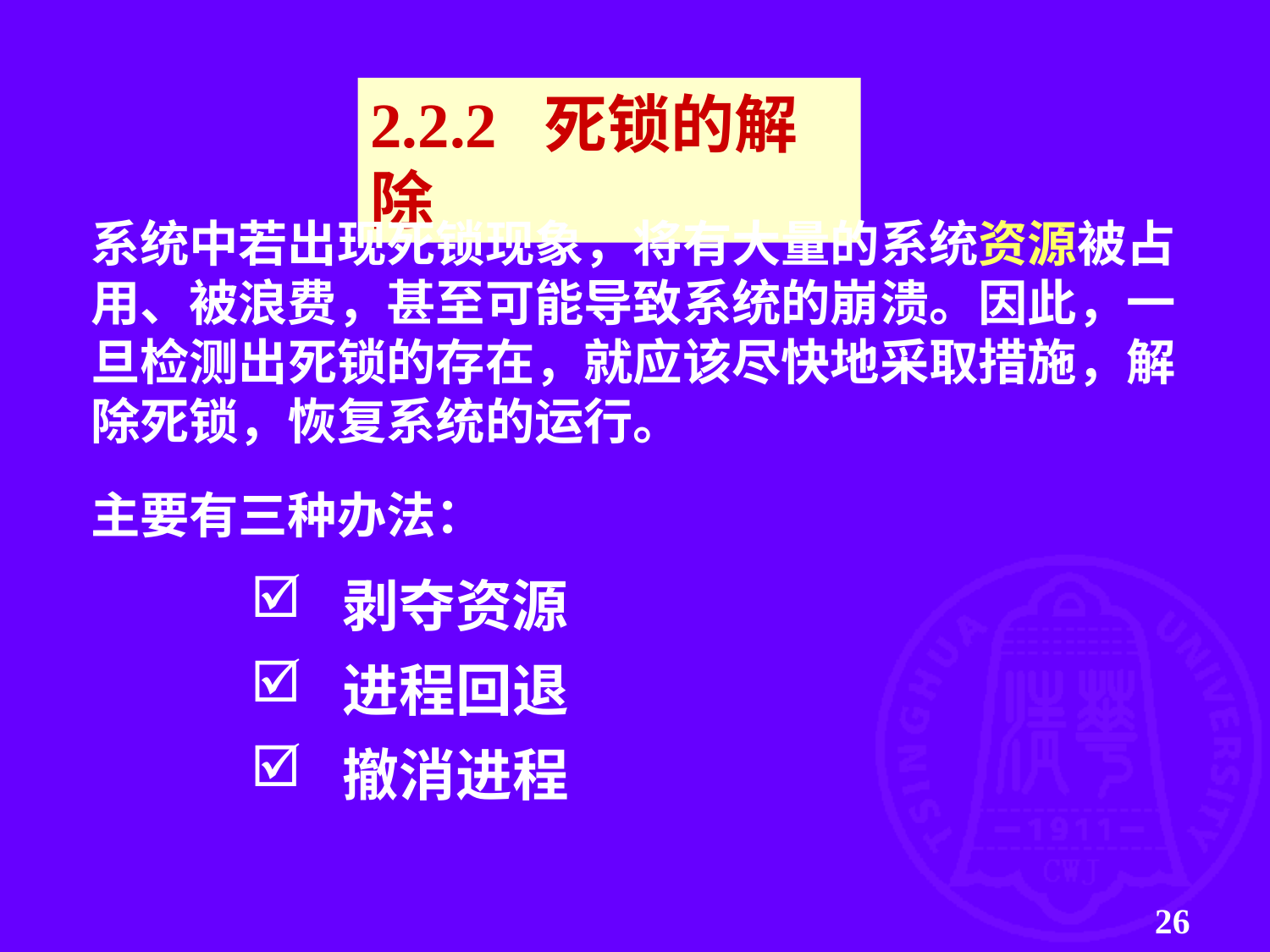

2.2.2  死锁的解除
系统中若出现死锁现象，将有大量的系统资源被占
用、被浪费，甚至可能导致系统的崩溃。因此，一
旦检测出死锁的存在，就应该尽快地采取措施，解
除死锁，恢复系统的运行。
主要有三种办法：
  剥夺资源
  进程回退
  撤消进程